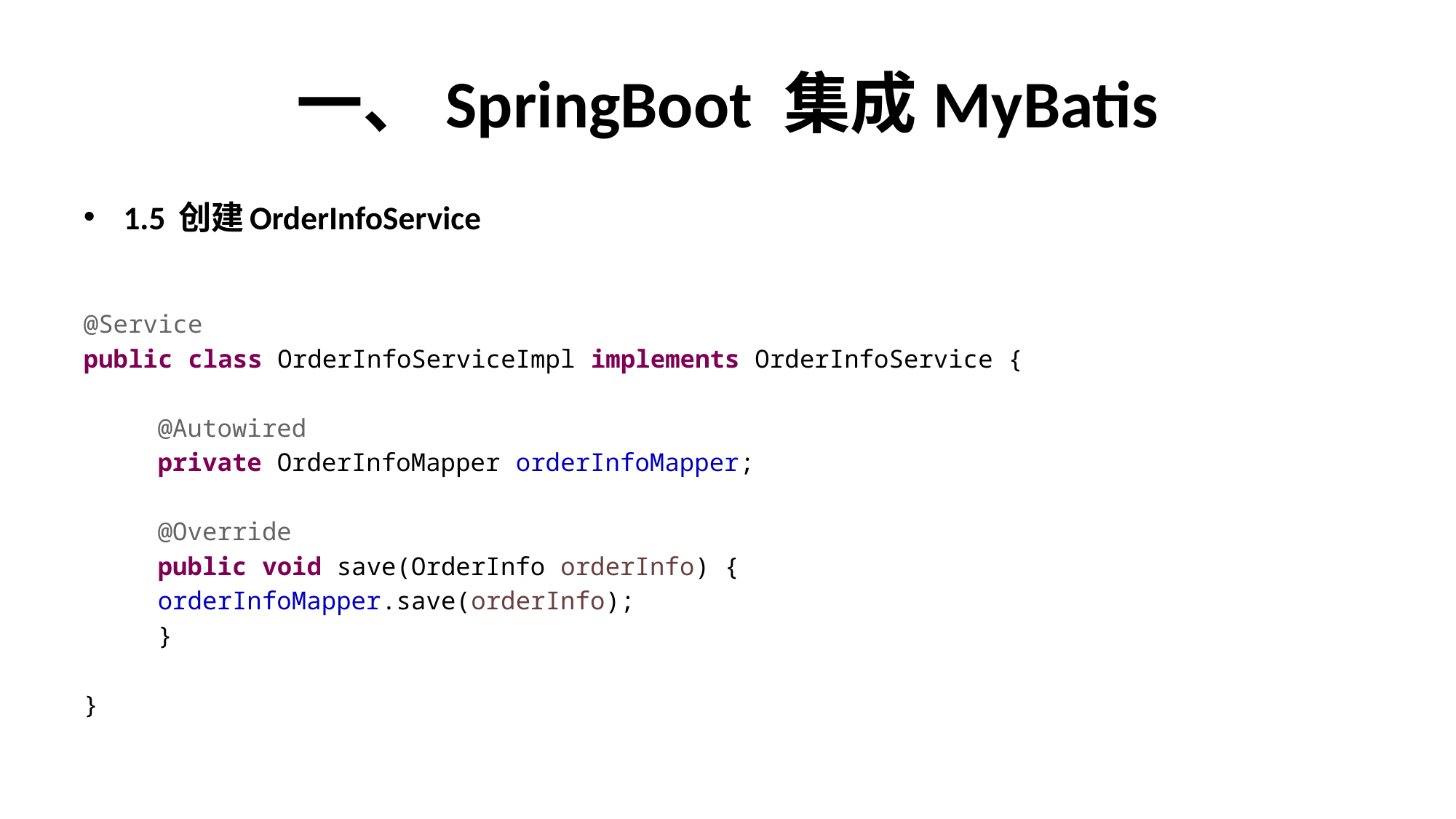

# 一、SpringBoot 集成MyBatis
1.5 创建OrderInfoService

@Service
public class OrderInfoServiceImpl implements OrderInfoService {

	@Autowired
	private OrderInfoMapper orderInfoMapper;

	@Override
	public void save(OrderInfo orderInfo) {
		orderInfoMapper.save(orderInfo);
	}

}